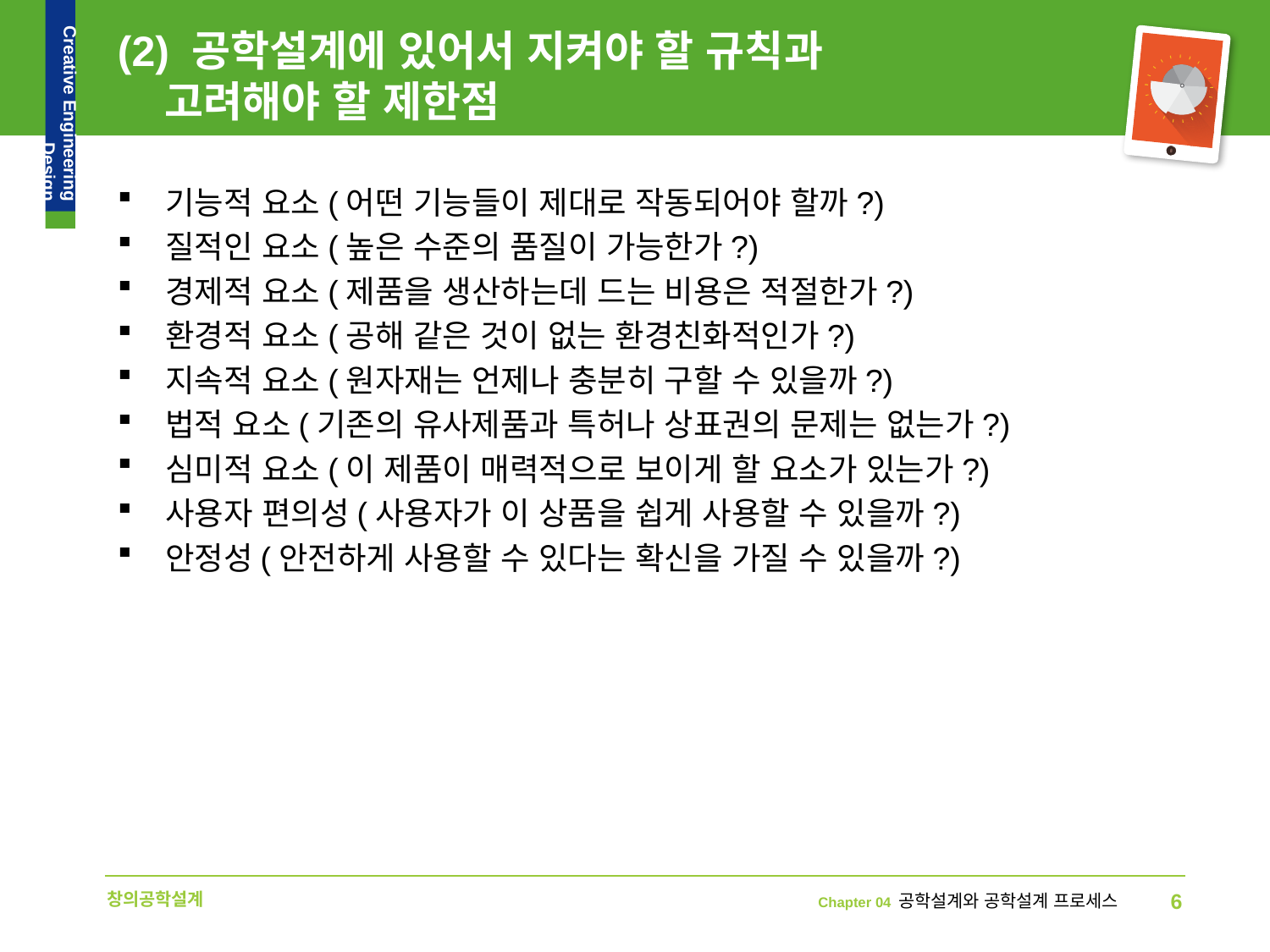

# (2) 공학설계에 있어서 지켜야 할 규칙과 고려해야 할 제한점
기능적 요소(어떤 기능들이 제대로 작동되어야 할까?)
질적인 요소(높은 수준의 품질이 가능한가?)
경제적 요소(제품을 생산하는데 드는 비용은 적절한가?)
환경적 요소(공해 같은 것이 없는 환경친화적인가?)
지속적 요소(원자재는 언제나 충분히 구할 수 있을까?)
법적 요소(기존의 유사제품과 특허나 상표권의 문제는 없는가?)
심미적 요소(이 제품이 매력적으로 보이게 할 요소가 있는가?)
사용자 편의성(사용자가 이 상품을 쉽게 사용할 수 있을까?)
안정성(안전하게 사용할 수 있다는 확신을 가질 수 있을까?)